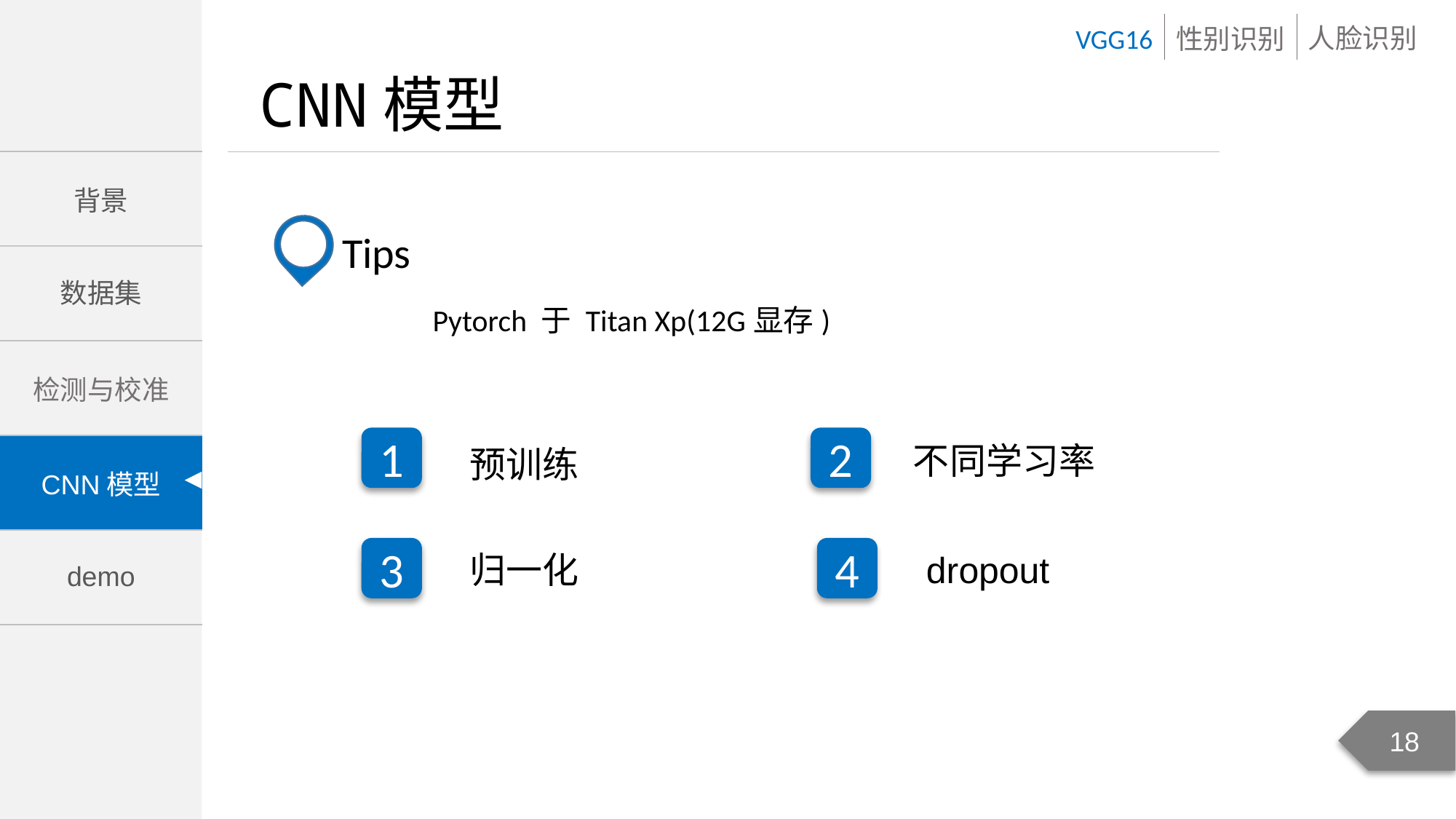

Tips
Pytorch 于 Titan Xp(12G显存)
1
2
不同学习率
预训练
3
4
归一化
dropout